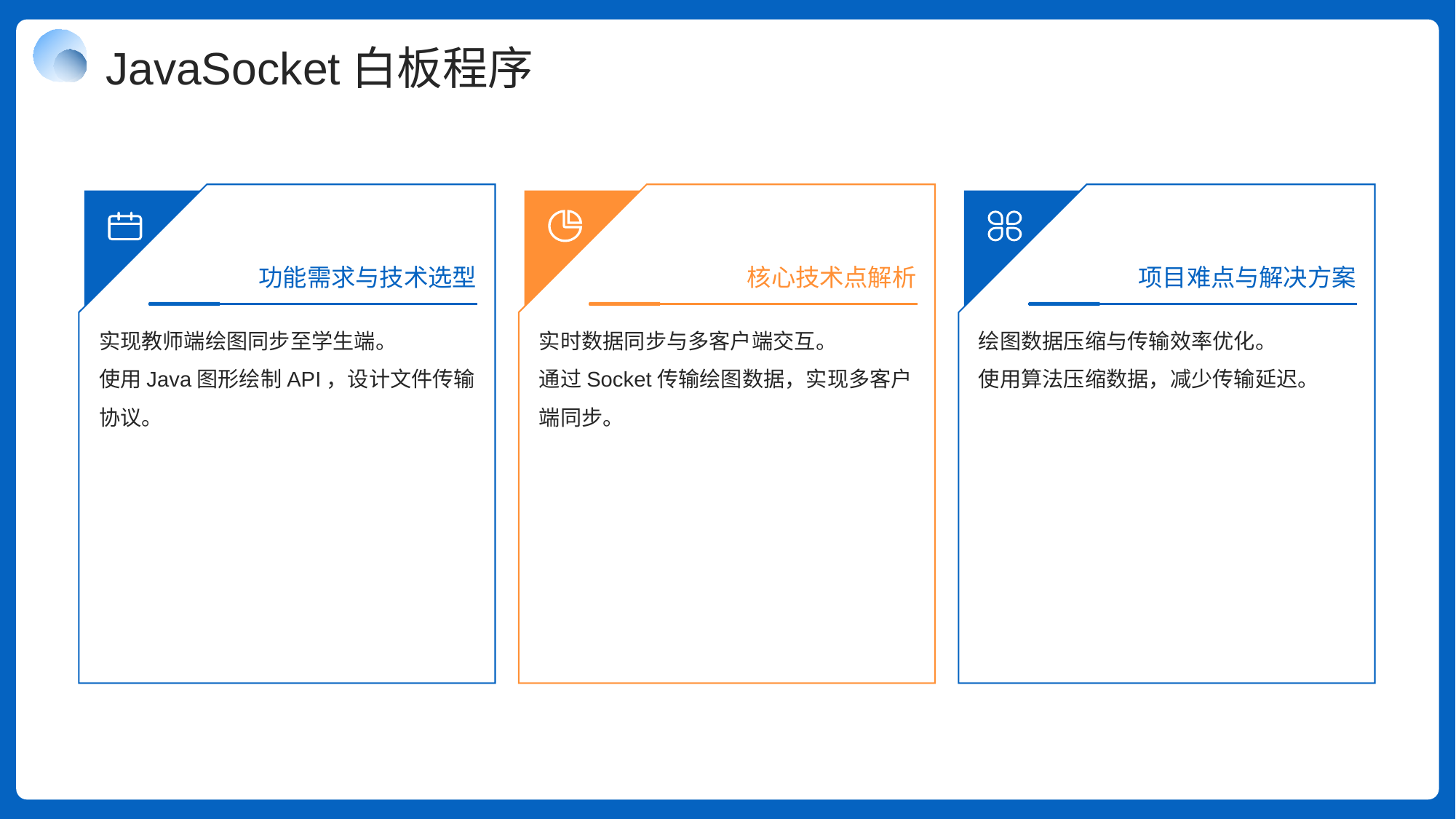

JavaSocket白板程序

功能需求与技术选型

核心技术点解析
项目难点与解决方案

实现教师端绘图同步至学生端。
使用Java图形绘制API，设计文件传输协议。
实时数据同步与多客户端交互。
通过Socket传输绘图数据，实现多客户端同步。
绘图数据压缩与传输效率优化。
使用算法压缩数据，减少传输延迟。